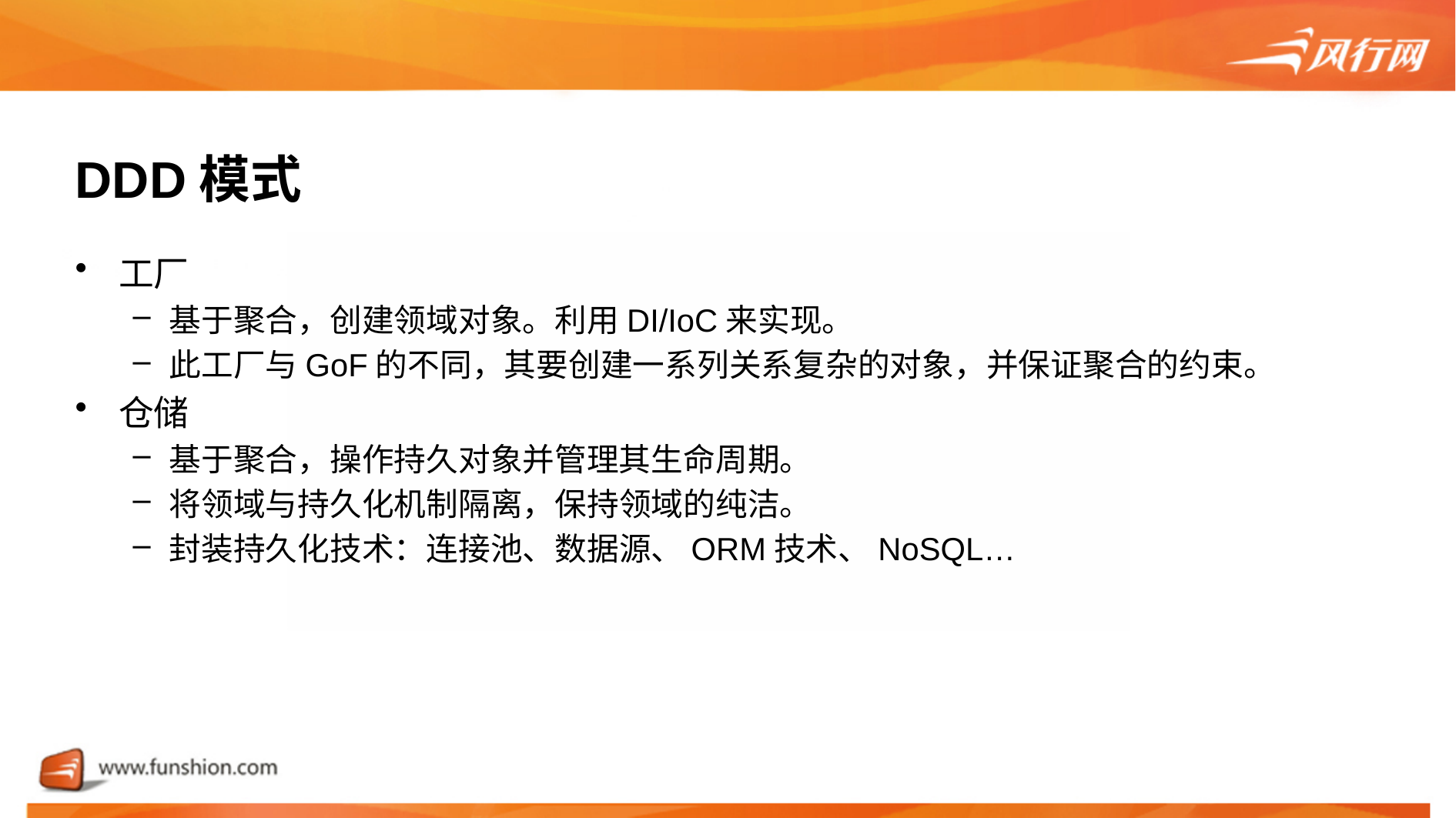

# DDD模式
工厂
基于聚合，创建领域对象。利用DI/IoC来实现。
此工厂与GoF的不同，其要创建一系列关系复杂的对象，并保证聚合的约束。
仓储
基于聚合，操作持久对象并管理其生命周期。
将领域与持久化机制隔离，保持领域的纯洁。
封装持久化技术：连接池、数据源、ORM技术、NoSQL…